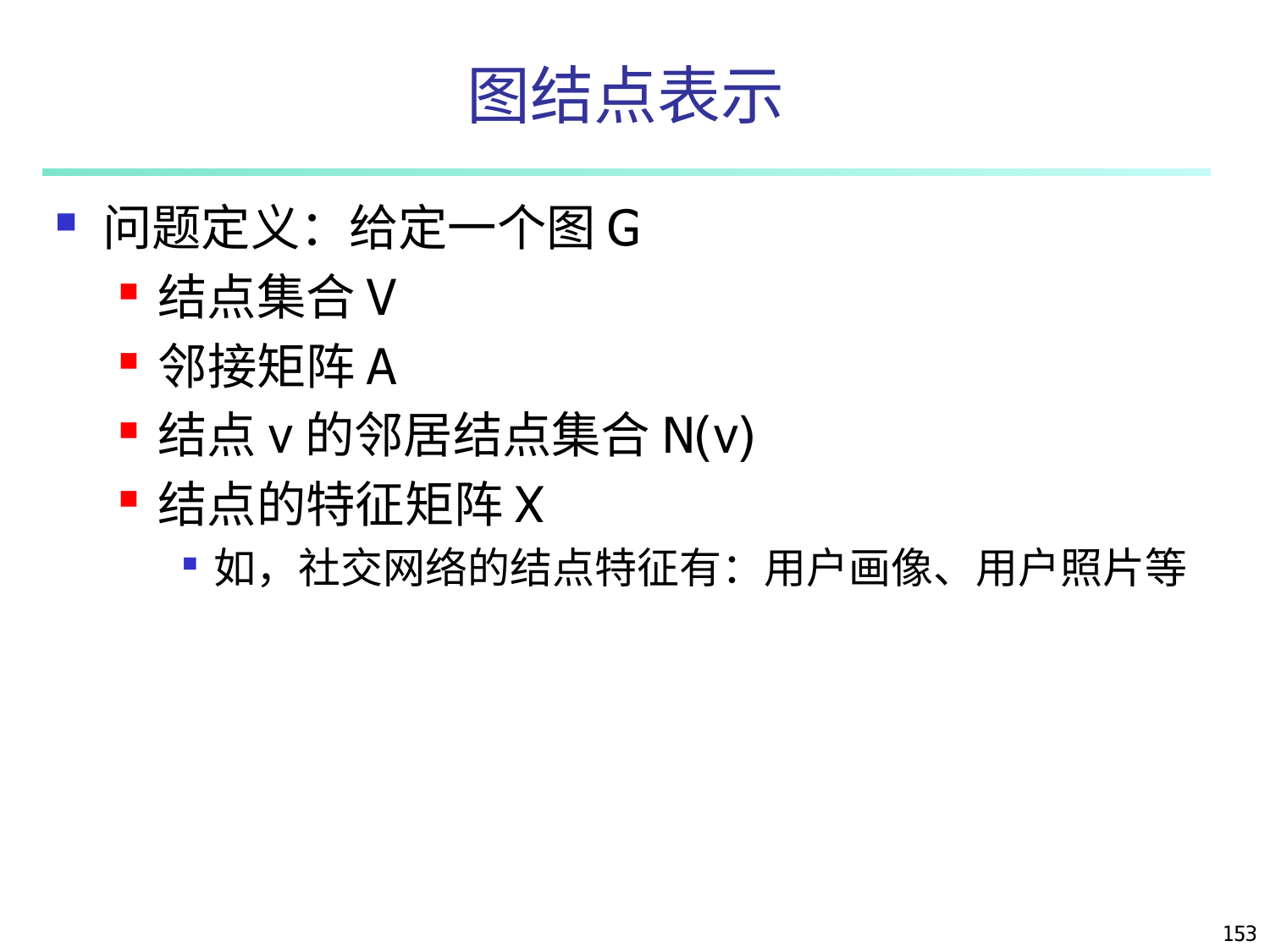

# 图结点表示
问题定义：给定一个图G
结点集合V
邻接矩阵A
结点v的邻居结点集合N(v)
结点的特征矩阵X
如，社交网络的结点特征有：用户画像、用户照片等
153